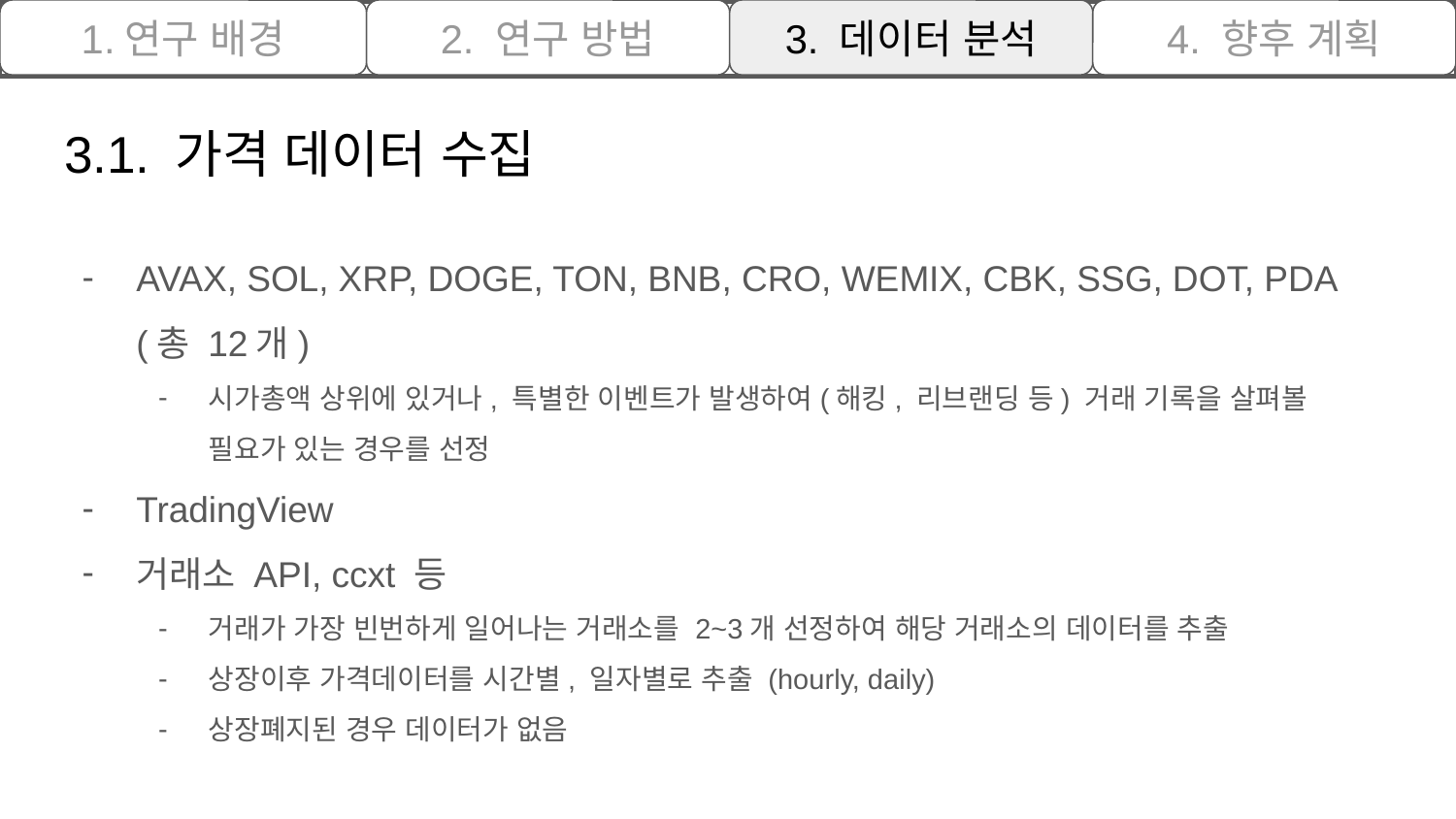

1.연구 배경
2. 연구 방법
3. 데이터 분석
4. 향후 계획

# 3.1. 가격 데이터 수집
AVAX, SOL, XRP, DOGE, TON, BNB, CRO, WEMIX, CBK, SSG, DOT, PDA (총 12개)
시가총액 상위에 있거나, 특별한 이벤트가 발생하여(해킹, 리브랜딩 등) 거래 기록을 살펴볼 필요가 있는 경우를 선정
TradingView
거래소 API, ccxt 등
거래가 가장 빈번하게 일어나는 거래소를 2~3개 선정하여 해당 거래소의 데이터를 추출
상장이후 가격데이터를 시간별, 일자별로 추출 (hourly, daily)
상장폐지된 경우 데이터가 없음